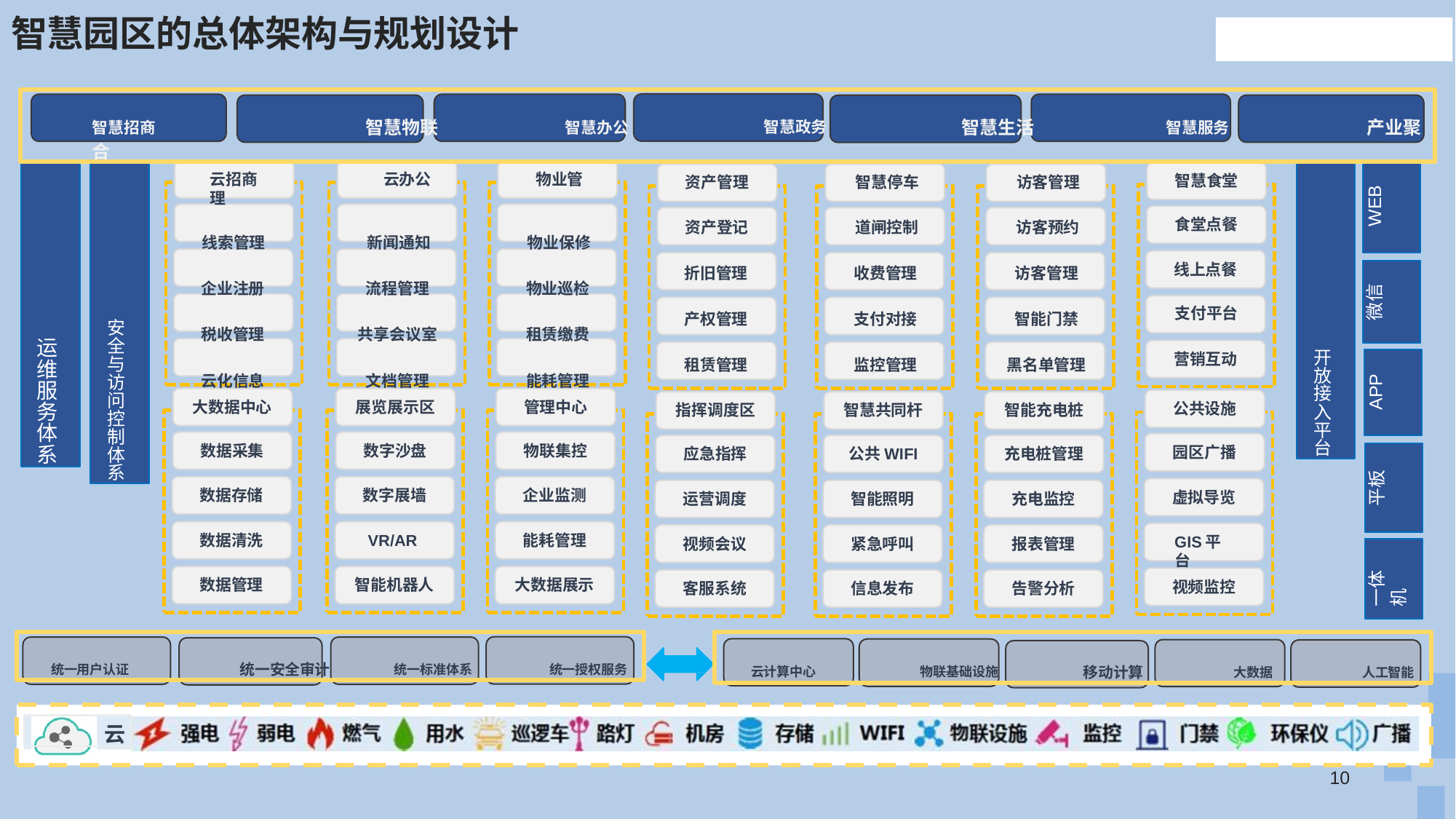

# 智慧园区的总体架构与规划设计

智慧招商	智慧物联	智慧办公	智慧政务	智慧生活	智慧服务	产业聚合

运 维 服 务 体 系

WEB

安 全 与 访 问 控 制 体 系

开 放 接 入 平 台

云招商	云办公	物业管理

线索管理	新闻通知	物业保修

企业注册	流程管理	物业巡检

税收管理	共享会议室	租赁缴费

云化信息	文档管理	能耗管理
智慧食堂
资产管理	智慧停车	访客管理

资产登记	道闸控制	访客预约

折旧管理	收费管理	访客管理

产权管理	支付对接	智能门禁

租赁管理	监控管理	黑名单管理

食堂点餐

线上点餐
微信

支付平台

营销互动
APP

大数据中心
展览展示区
管理中心
公共设施
指挥调度区
智慧共同杆
智能充电桩

数据采集
数字沙盘
物联集控
园区广播
应急指挥
公共WIFI
充电桩管理
平板

数据存储
数字展墙
企业监测
虚拟导览
运营调度
智能照明
充电监控

数据清洗
VR/AR
能耗管理
GIS平台
视频会议
紧急呼叫
报表管理
一体机

数据管理
智能机器人
大数据展示
视频监控
客服系统
信息发布
告警分析

统一用户认证	统一安全审计	统一标准体系	统一授权服务

云计算中心	物联基础设施	移动计算	大数据	人工智能

云

10